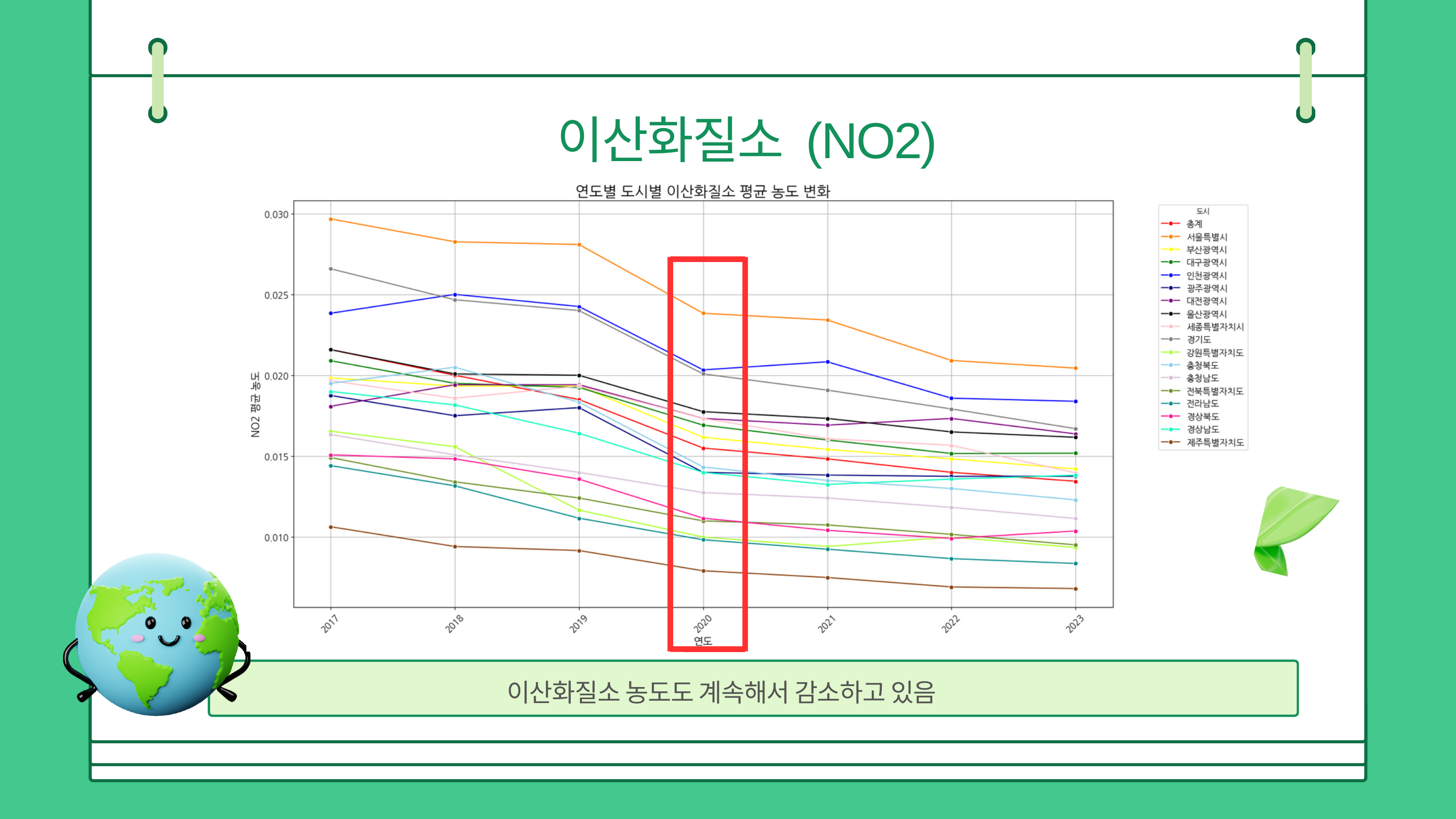

이산화질소 (NO2)

이산화질소 농도도 계속해서 감소하고 있음